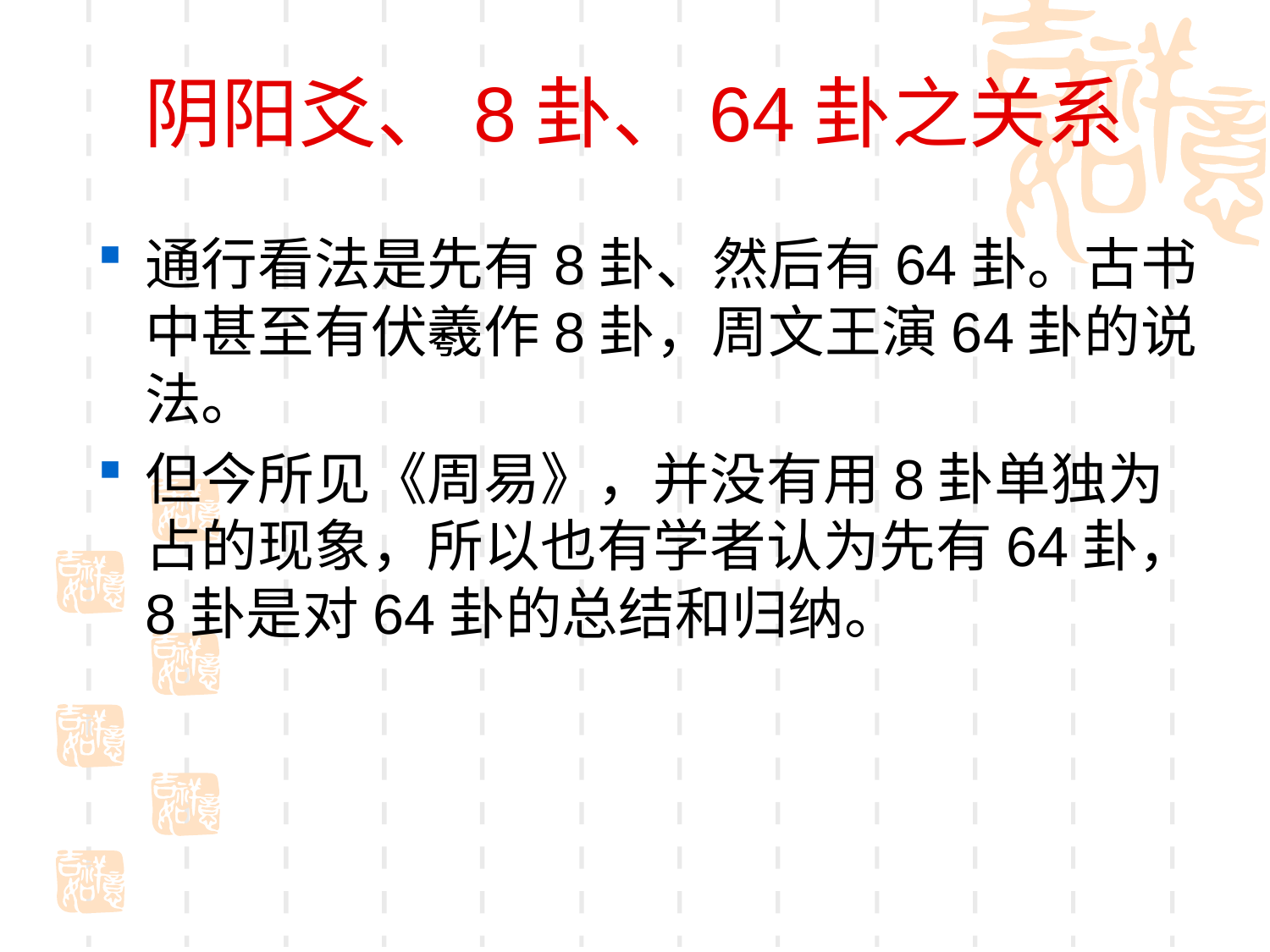

# 阴阳爻、8卦、64卦之关系
通行看法是先有8卦、然后有64卦。古书中甚至有伏羲作8卦，周文王演64卦的说法。
但今所见《周易》，并没有用8卦单独为占的现象，所以也有学者认为先有64卦，8卦是对64卦的总结和归纳。